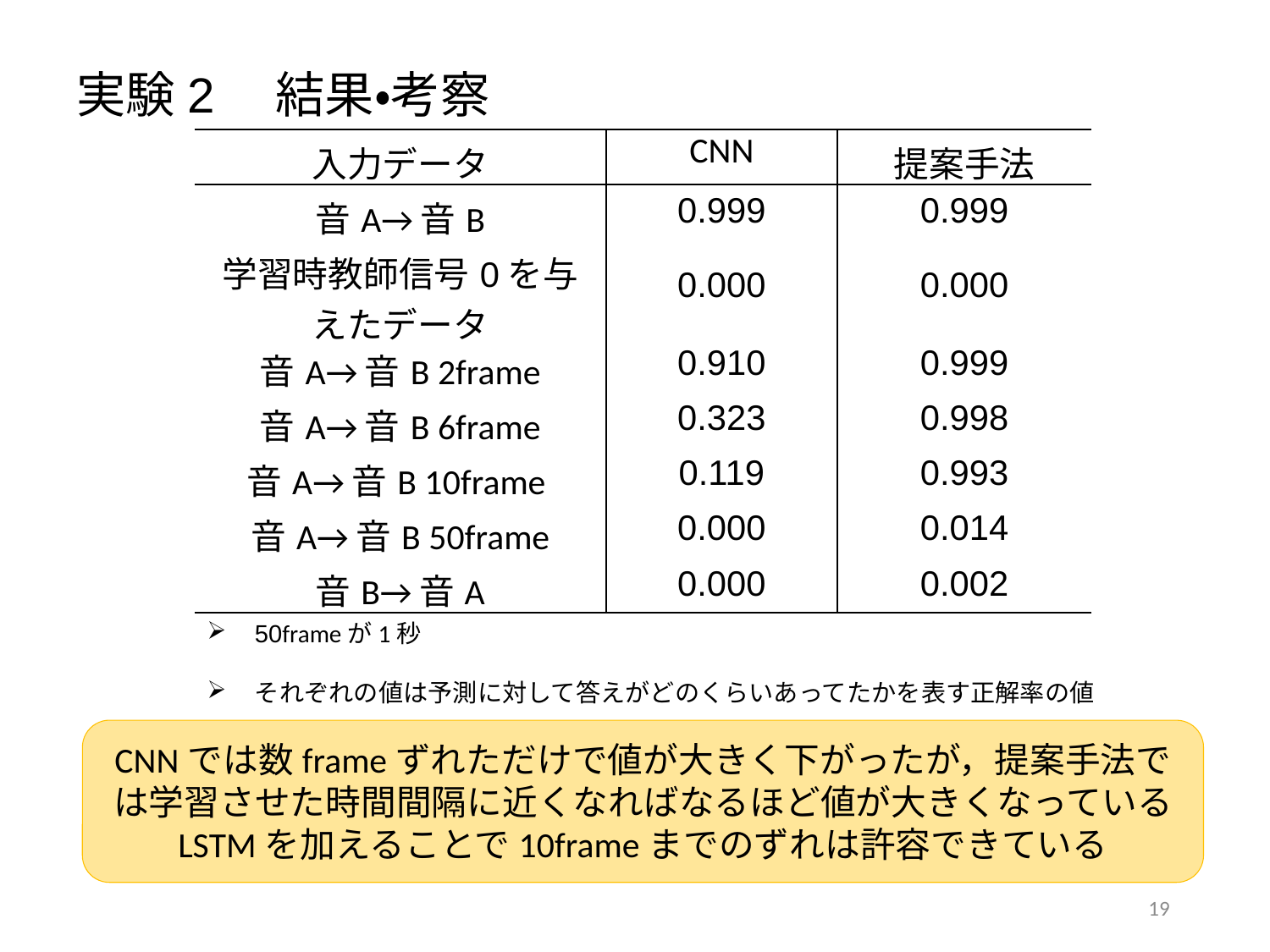

実験2　結果・考察
| 入力データ | CNN | 提案手法 |
| --- | --- | --- |
| 音A→音B | 0.999 | 0.999 |
| 学習時教師信号0を与えたデータ | 0.000 | 0.000 |
| 音A→音B 2frame | 0.910 | 0.999 |
| 音A→音B 6frame | 0.323 | 0.998 |
| 音A→音B 10frame | 0.119 | 0.993 |
| 音A→音B 50frame | 0.000 | 0.014 |
| 音B→音A | 0.000 | 0.002 |
50frameが1秒

それぞれの値は予測に対して答えがどのくらいあってたかを表す正解率の値
CNNでは数frameずれただけで値が大きく下がったが，提案手法では学習させた時間間隔に近くなればなるほど値が大きくなっている
LSTMを加えることで10frameまでのずれは許容できている
19